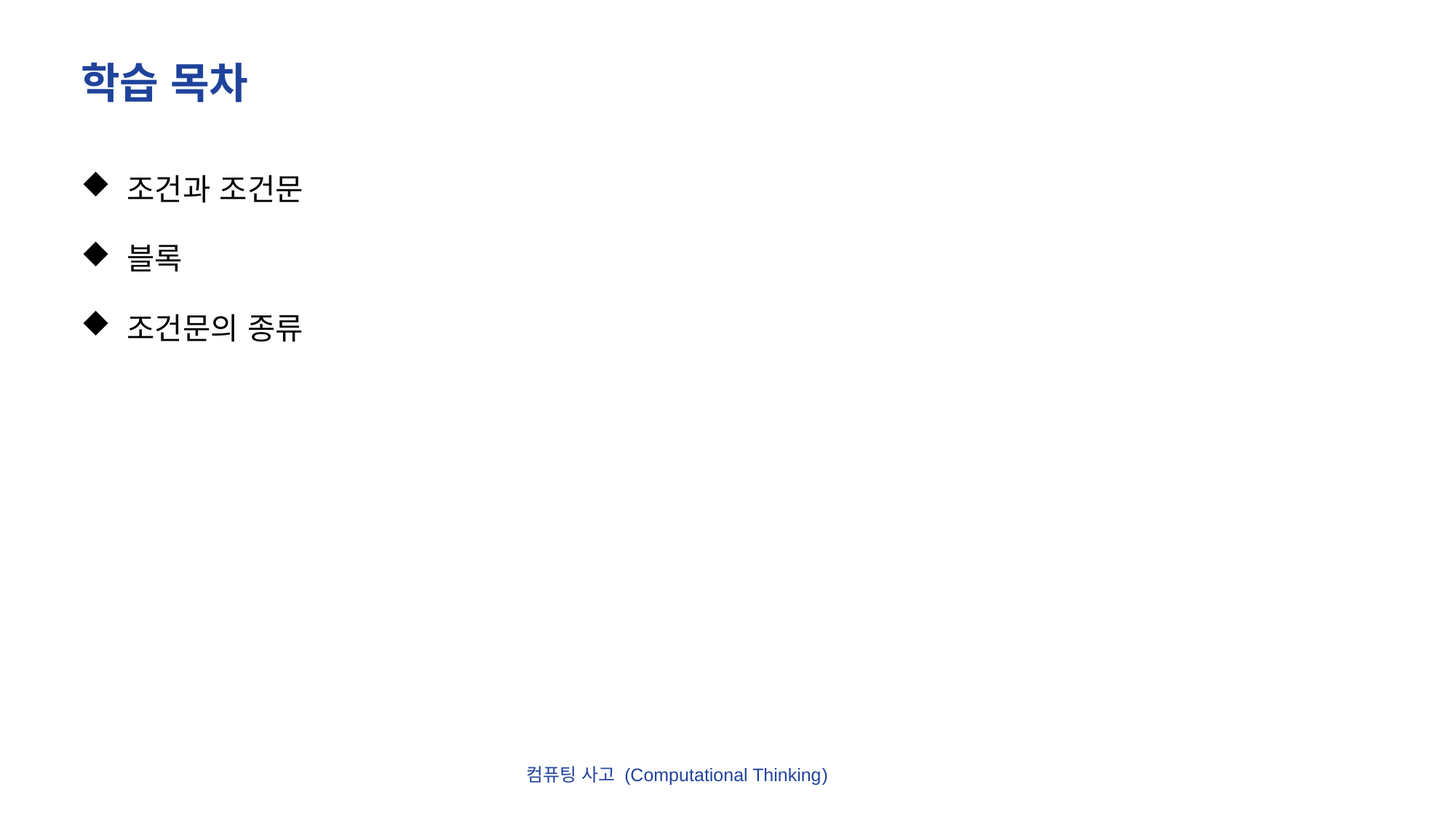

# 학습 목차
 조건과 조건문
 블록
 조건문의 종류